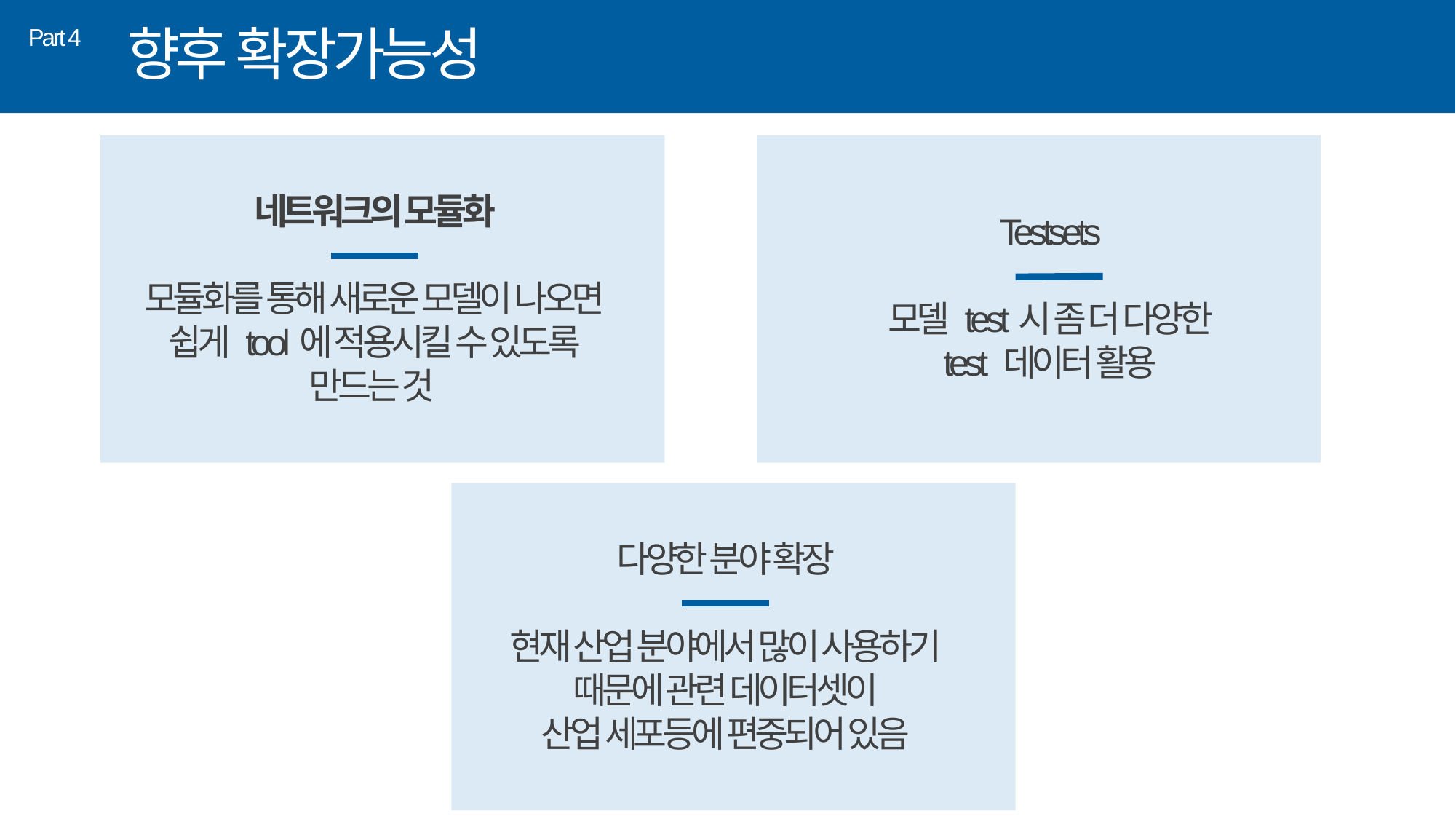

향후 확장가능성
Part 4

네트워크의 모듈화

모듈화를 통해 새로운 모델이 나오면
쉽게 tool에 적용시킬 수 있도록
만드는 것
Testsets

모델 test시 좀 더 다양한
test 데이터 활용

다양한 분야 확장

현재 산업 분야에서 많이 사용하기
때문에 관련 데이터셋이
산업 세포등에 편중되어 있음